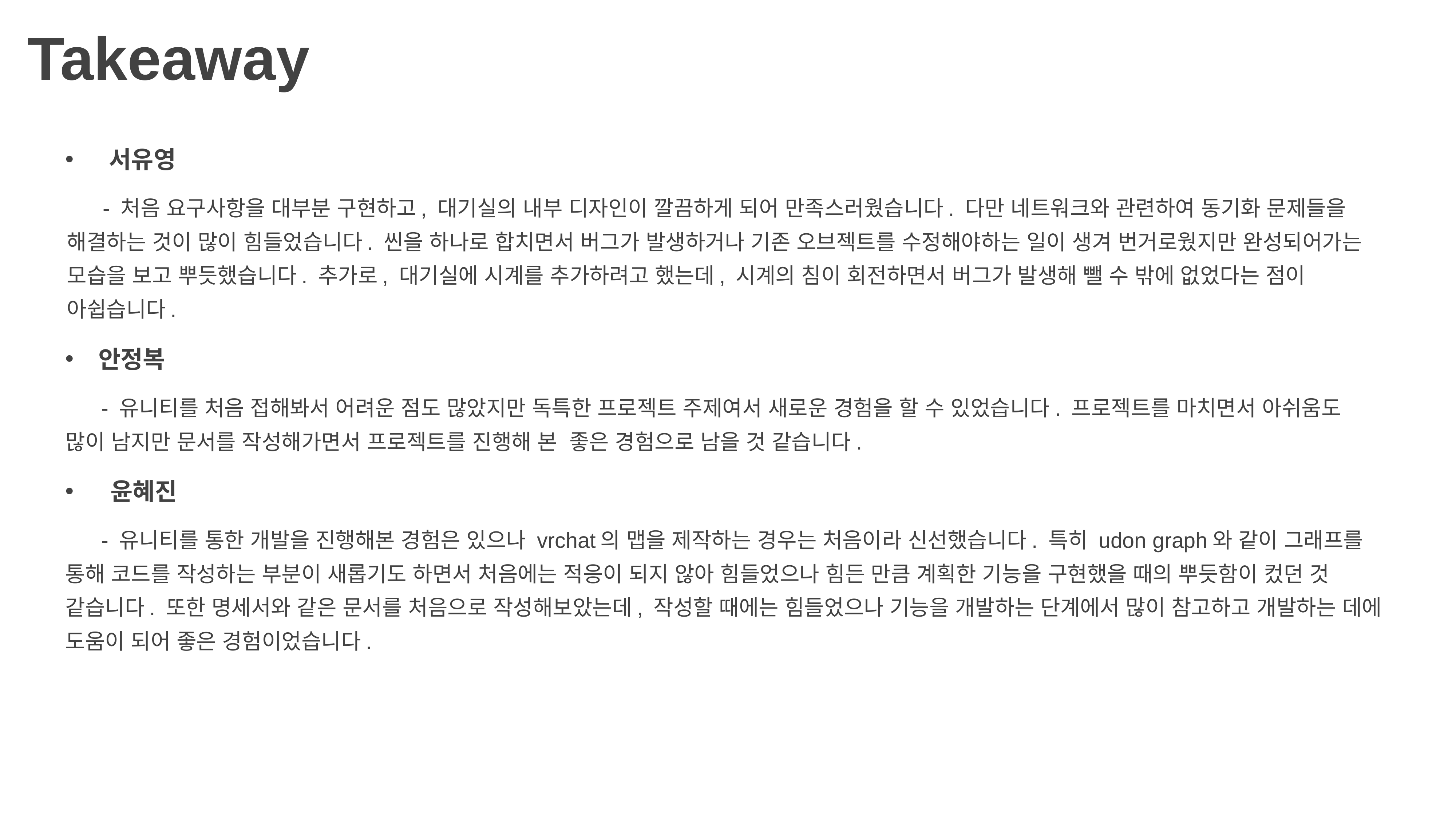

Takeaway
 서유영
      - 처음 요구사항을 대부분 구현하고, 대기실의 내부 디자인이 깔끔하게 되어 만족스러웠습니다. 다만 네트워크와 관련하여 동기화 문제들을 해결하는 것이 많이 힘들었습니다. 씬을 하나로 합치면서 버그가 발생하거나 기존 오브젝트를 수정해야하는 일이 생겨 번거로웠지만 완성되어가는 모습을 보고 뿌듯했습니다. 추가로, 대기실에 시계를 추가하려고 했는데, 시계의 침이 회전하면서 버그가 발생해 뺄 수 밖에 없었다는 점이 아쉽습니다.
안정복
      - 유니티를 처음 접해봐서 어려운 점도 많았지만 독특한 프로젝트 주제여서 새로운 경험을 할 수 있었습니다. 프로젝트를 마치면서 아쉬움도 많이 남지만 문서를 작성해가면서 프로젝트를 진행해 본  좋은 경험으로 남을 것 같습니다.
 윤혜진
      - 유니티를 통한 개발을 진행해본 경험은 있으나 vrchat의 맵을 제작하는 경우는 처음이라 신선했습니다. 특히 udon graph와 같이 그래프를 통해 코드를 작성하는 부분이 새롭기도 하면서 처음에는 적응이 되지 않아 힘들었으나 힘든 만큼 계획한 기능을 구현했을 때의 뿌듯함이 컸던 것 같습니다. 또한 명세서와 같은 문서를 처음으로 작성해보았는데, 작성할 때에는 힘들었으나 기능을 개발하는 단계에서 많이 참고하고 개발하는 데에 도움이 되어 좋은 경험이었습니다.